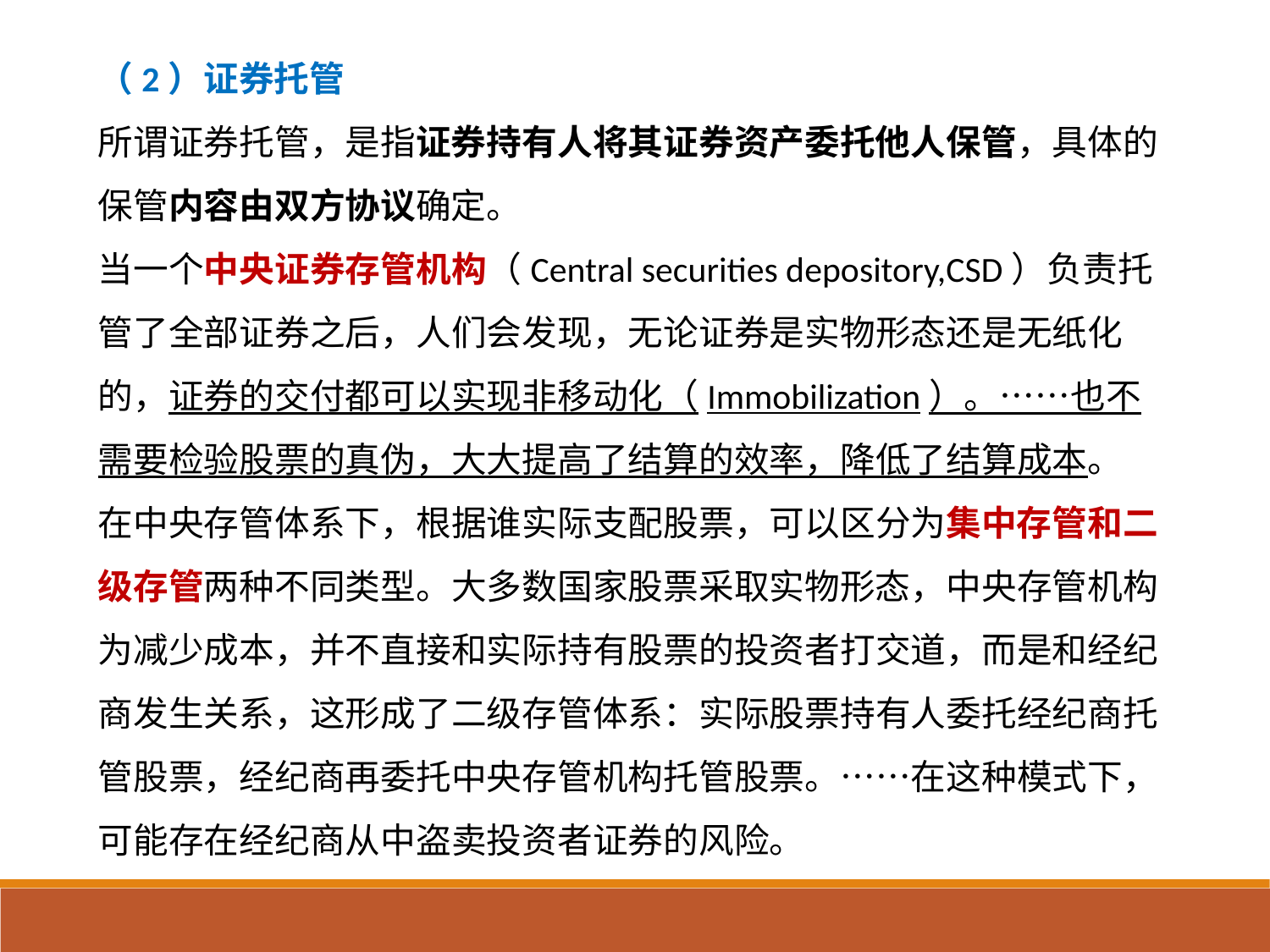

（2）证券托管
所谓证券托管，是指证券持有人将其证券资产委托他人保管，具体的保管内容由双方协议确定。
当一个中央证券存管机构（Central securities depository,CSD）负责托管了全部证券之后，人们会发现，无论证券是实物形态还是无纸化的，证券的交付都可以实现非移动化（Immobilization）。……也不需要检验股票的真伪，大大提高了结算的效率，降低了结算成本。
在中央存管体系下，根据谁实际支配股票，可以区分为集中存管和二级存管两种不同类型。大多数国家股票采取实物形态，中央存管机构为减少成本，并不直接和实际持有股票的投资者打交道，而是和经纪商发生关系，这形成了二级存管体系：实际股票持有人委托经纪商托管股票，经纪商再委托中央存管机构托管股票。……在这种模式下，可能存在经纪商从中盗卖投资者证券的风险。